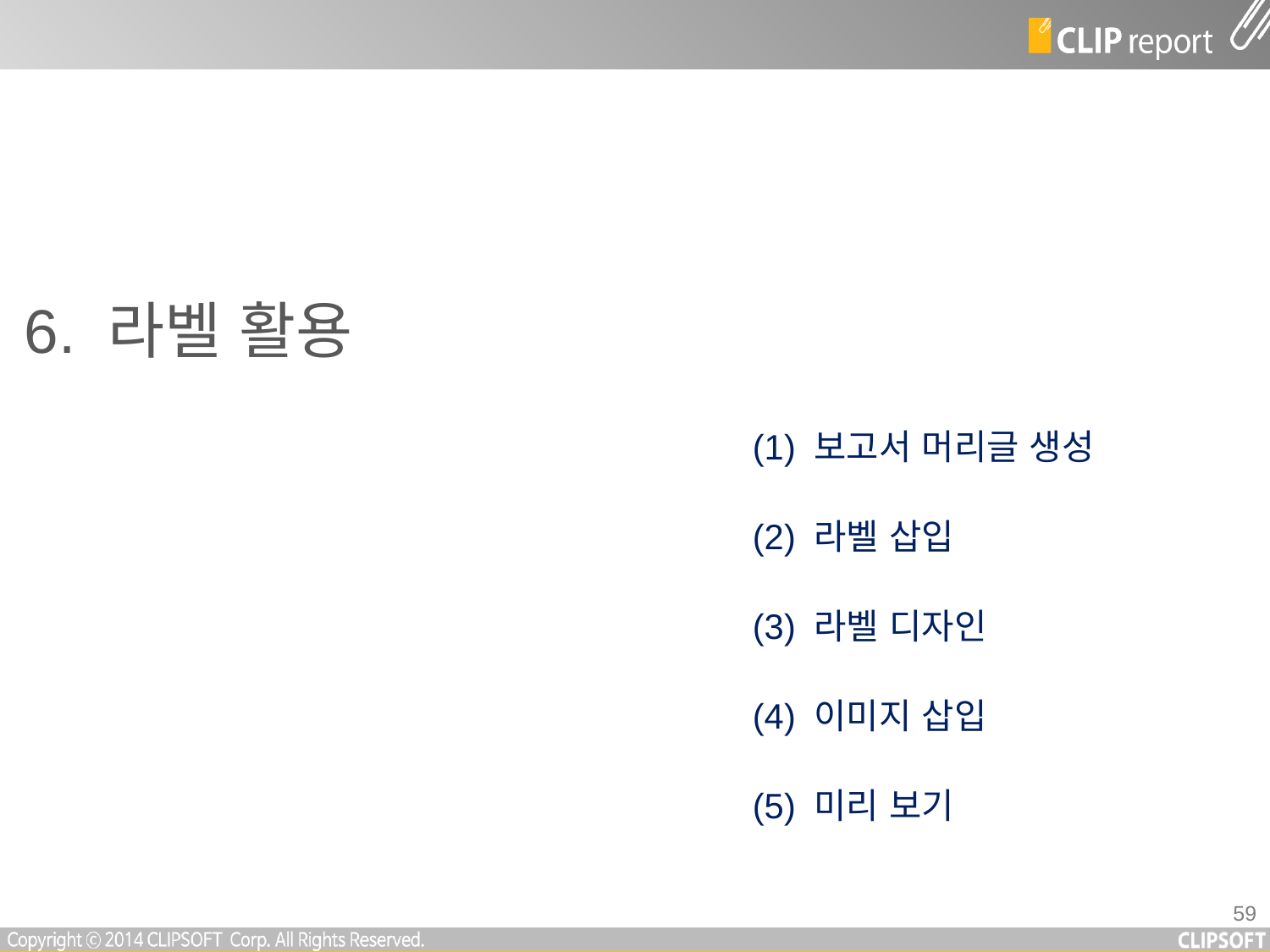

6. 라벨 활용
(1) 보고서 머리글 생성
(2) 라벨 삽입
(3) 라벨 디자인
(4) 이미지 삽입
(5) 미리 보기